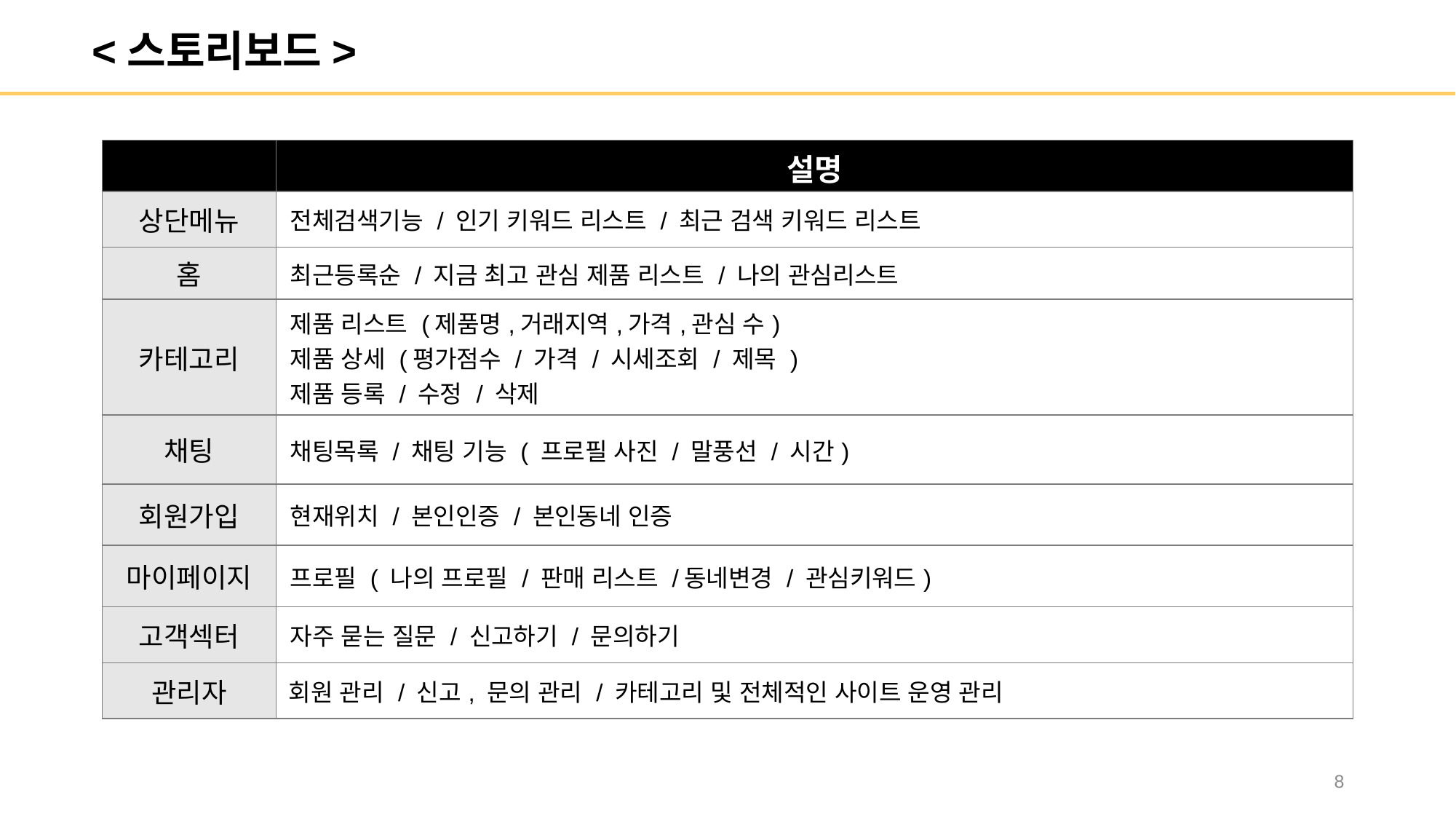

<스토리보드>

|  | 설명 |
| --- | --- |
| 상단메뉴 | 전체검색기능 / 인기 키워드 리스트 / 최근 검색 키워드 리스트 |
| 홈 | 최근등록순 / 지금 최고 관심 제품 리스트 / 나의 관심리스트 |
| 카테고리 | 제품 리스트 (제품명,거래지역,가격,관심 수) 제품 상세 (평가점수 / 가격 / 시세조회 / 제목 ) 제품 등록 / 수정 / 삭제 |
| 채팅 | 채팅목록 / 채팅 기능 ( 프로필 사진 / 말풍선 / 시간) |
| 회원가입 | 현재위치 / 본인인증 / 본인동네 인증 |
| 마이페이지 | 프로필 ( 나의 프로필 / 판매 리스트 /동네변경 / 관심키워드) |
| 고객섹터 | 자주 묻는 질문 / 신고하기 / 문의하기 |
| 관리자 | 회원 관리 / 신고, 문의 관리 / 카테고리 및 전체적인 사이트 운영 관리 |
8